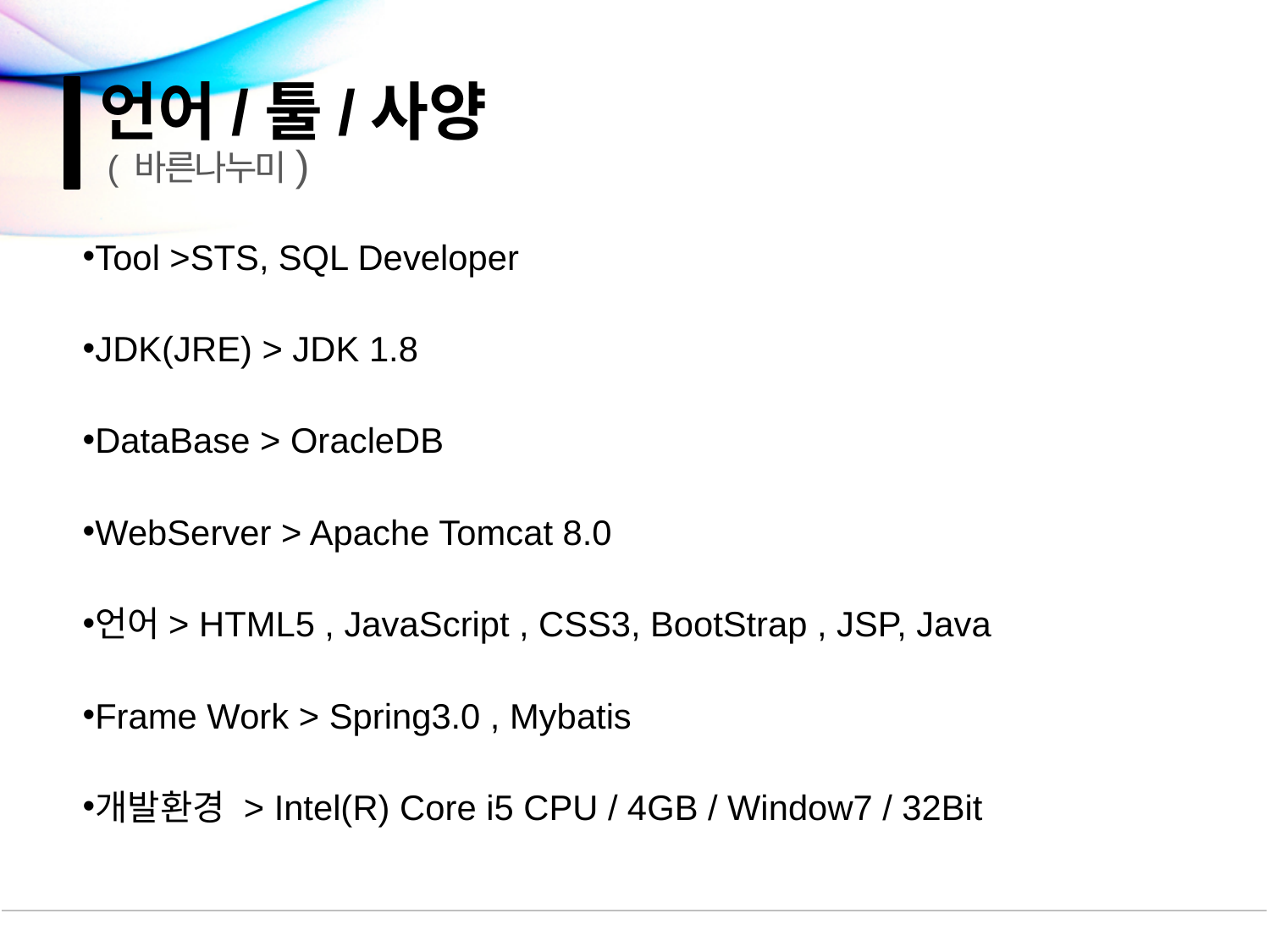

언어/툴/사양

( 바른나누미)
Tool >STS, SQL Developer
JDK(JRE) > JDK 1.8
DataBase > OracleDB
WebServer > Apache Tomcat 8.0
언어> HTML5 , JavaScript , CSS3, BootStrap , JSP, Java
Frame Work > Spring3.0 , Mybatis
개발환경 > Intel(R) Core i5 CPU / 4GB / Window7 / 32Bit